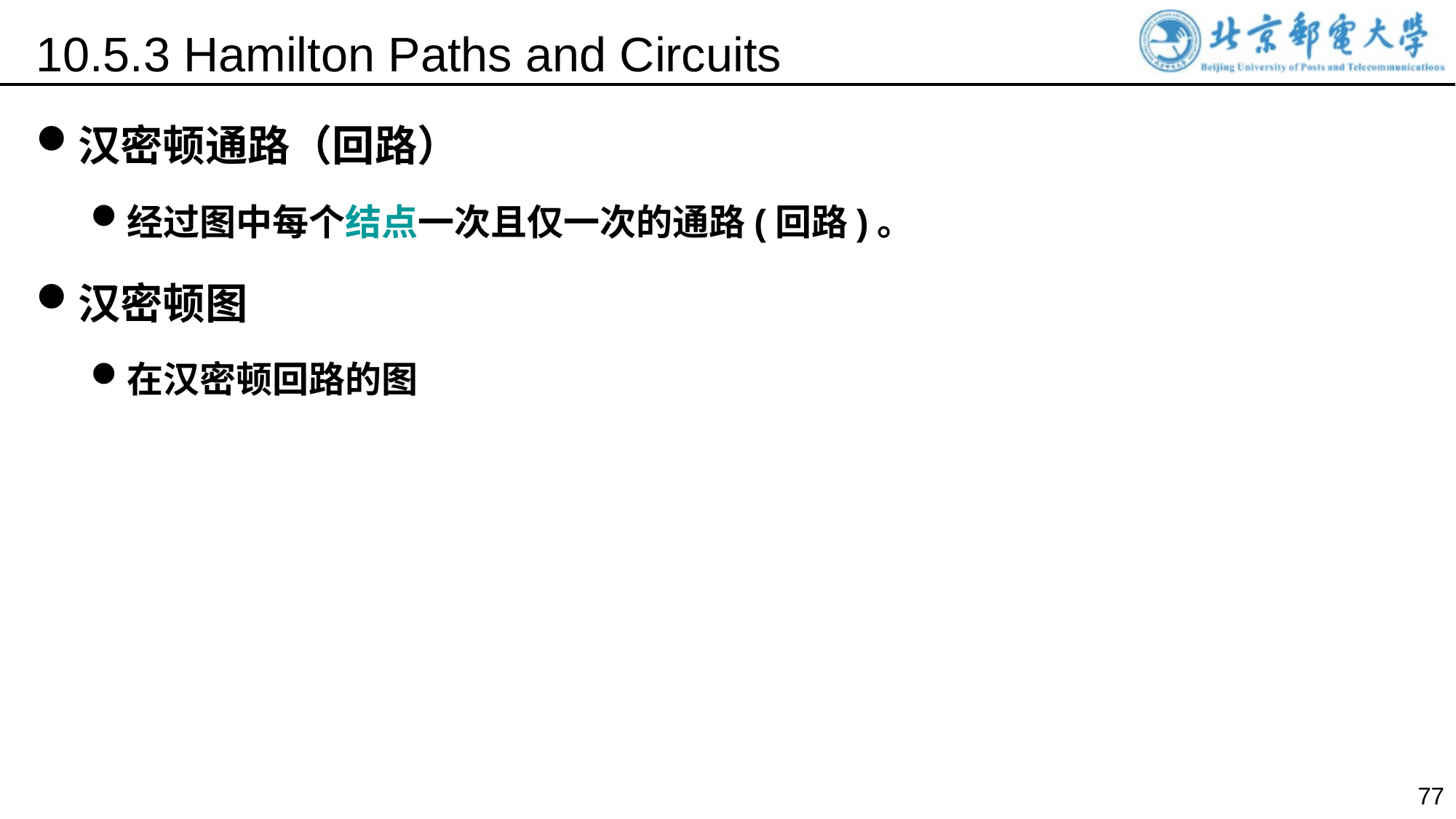

10.5.3 Hamilton Paths and Circuits
汉密顿通路（回路）
经过图中每个结点一次且仅一次的通路(回路)。
汉密顿图
在汉密顿回路的图